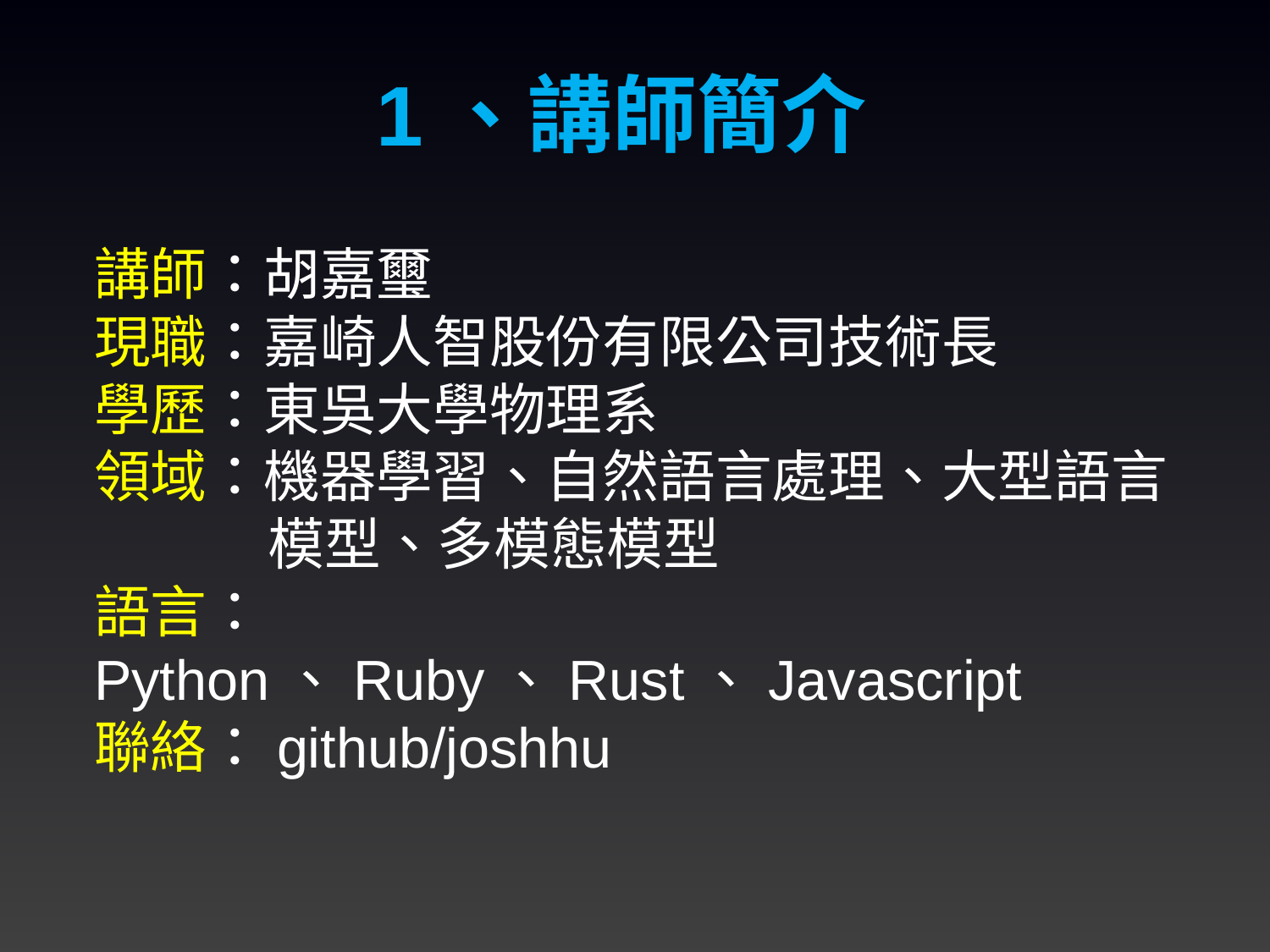

1、講師簡介
講師：胡嘉璽
現職：嘉崎人智股份有限公司技術長
學歷：東吳大學物理系
領域：機器學習、自然語言處理、大型語言模型、多模態模型
語言：Python、Ruby、Rust、Javascript
聯絡：github/joshhu